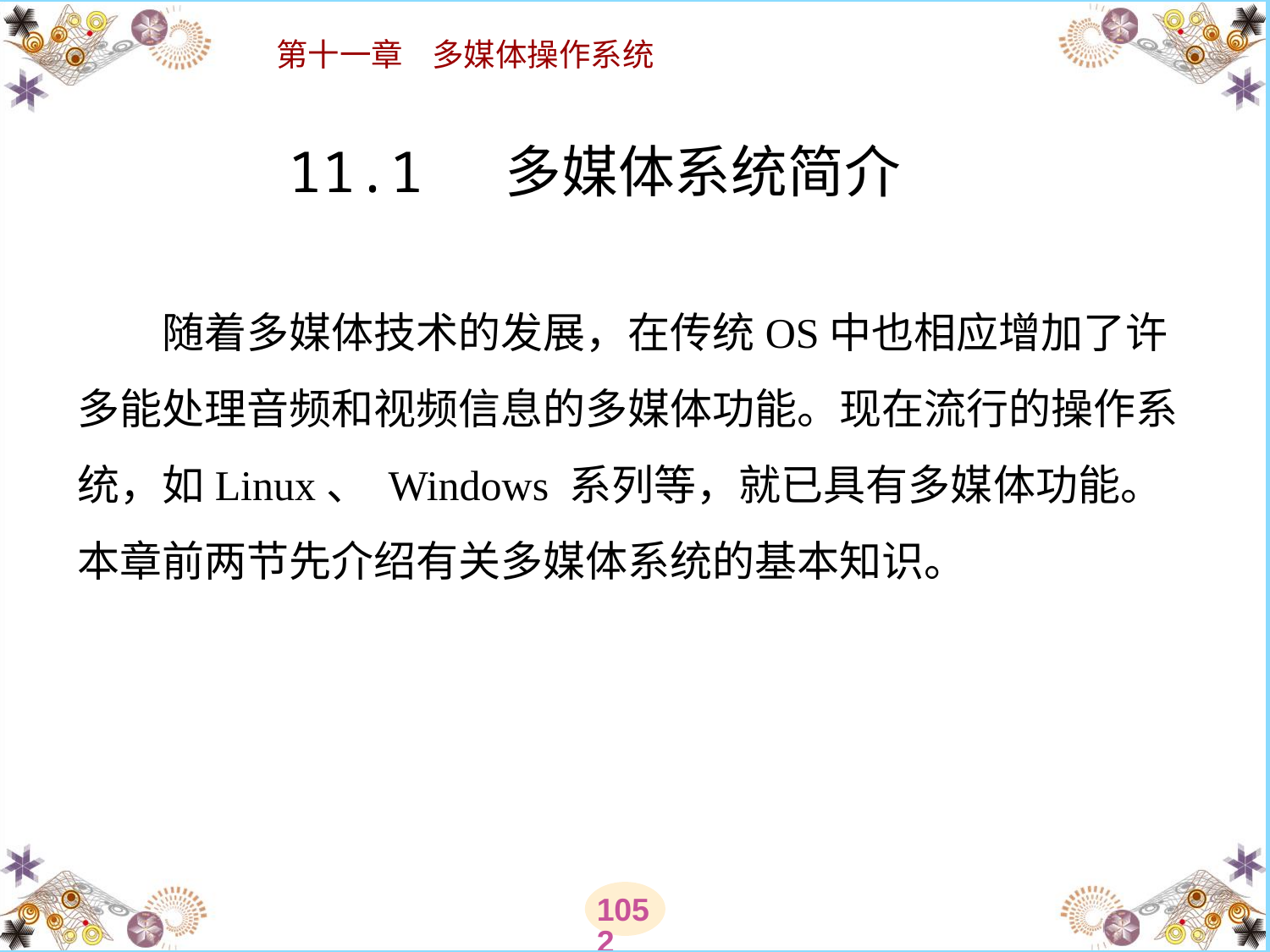

# 11.1  多媒体系统简介 　　随着多媒体技术的发展，在传统OS中也相应增加了许多能处理音频和视频信息的多媒体功能。现在流行的操作系统，如Linux、 Windows 系列等，就已具有多媒体功能。本章前两节先介绍有关多媒体系统的基本知识。